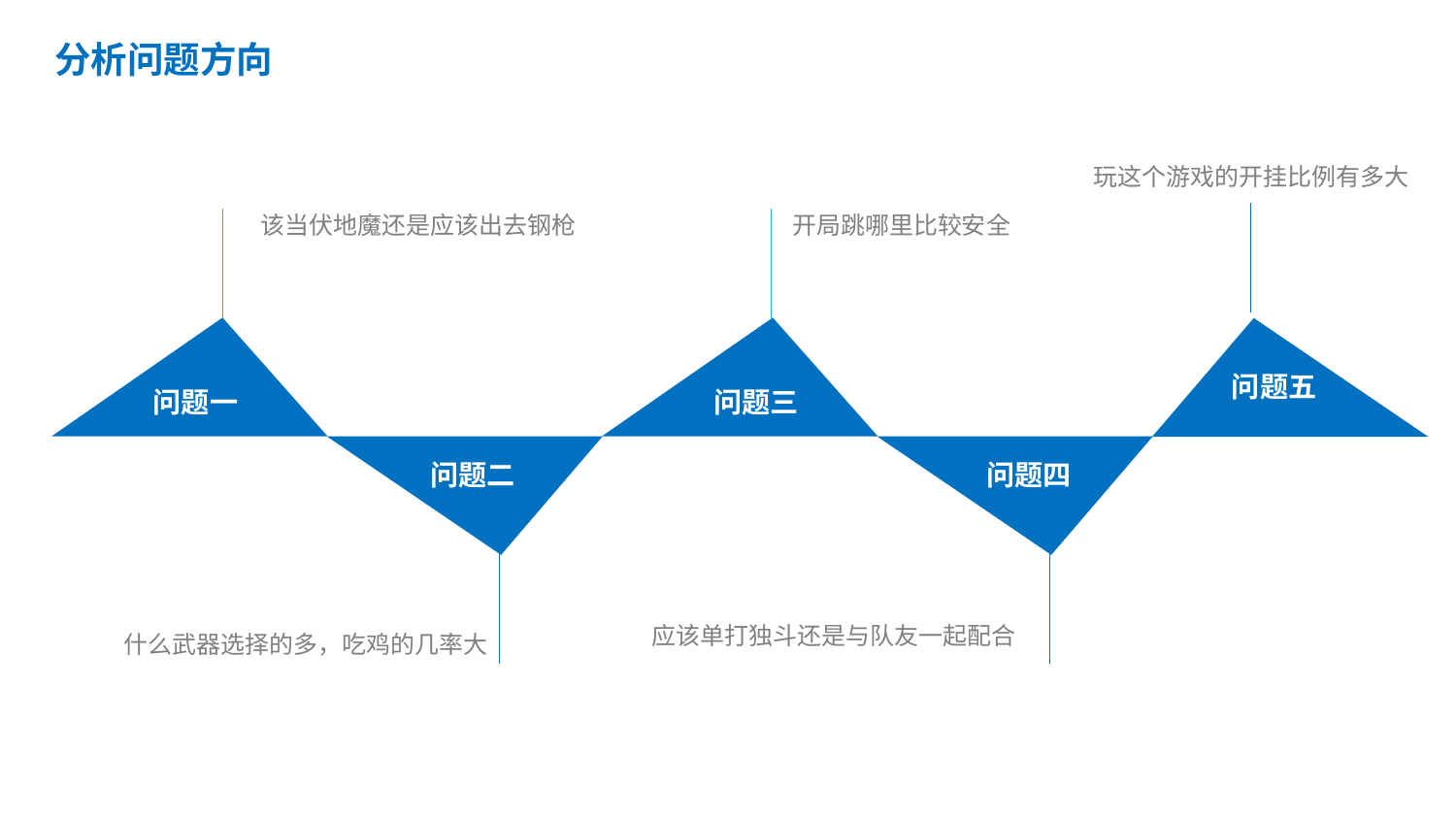

分析问题方向
玩这个游戏的开挂比例有多大
开局跳哪里比较安全
该当伏地魔还是应该出去钢枪

问题五
问题一
问题三

问题二
问题四
应该单打独斗还是与队友一起配合
什么武器选择的多，吃鸡的几率大